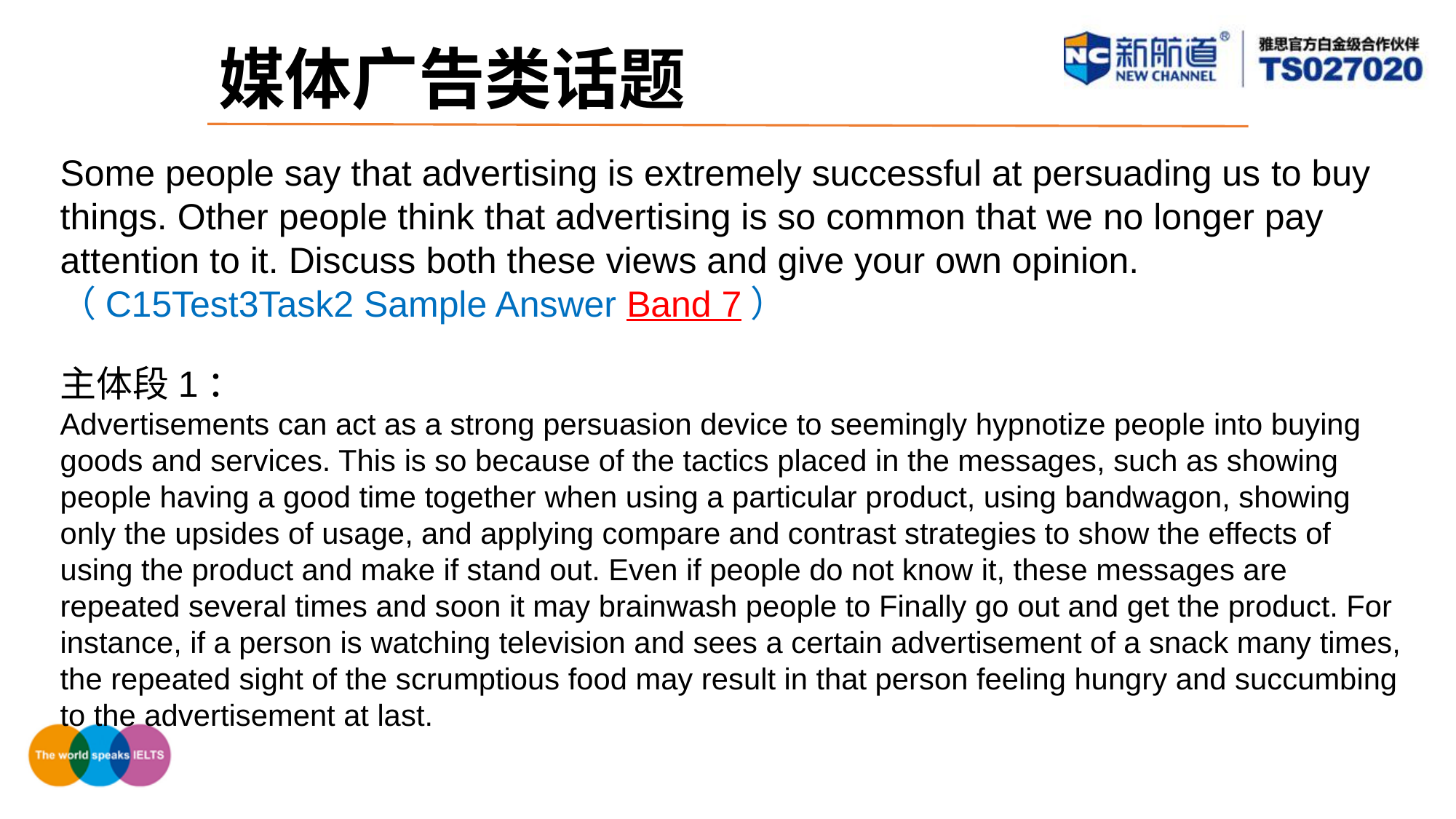

媒体广告类话题
Some people say that advertising is extremely successful at persuading us to buy things. Other people think that advertising is so common that we no longer pay attention to it. Discuss both these views and give your own opinion.（C15Test3Task2 Sample Answer Band 7）
主体段1：
Advertisements can act as a strong persuasion device to seemingly hypnotize people into buying goods and services. This is so because of the tactics placed in the messages, such as showing people having a good time together when using a particular product, using bandwagon, showing only the upsides of usage, and applying compare and contrast strategies to show the effects of using the product and make if stand out. Even if people do not know it, these messages are repeated several times and soon it may brainwash people to Finally go out and get the product. For instance, if a person is watching television and sees a certain advertisement of a snack many times, the repeated sight of the scrumptious food may result in that person feeling hungry and succumbing to the advertisement at last.